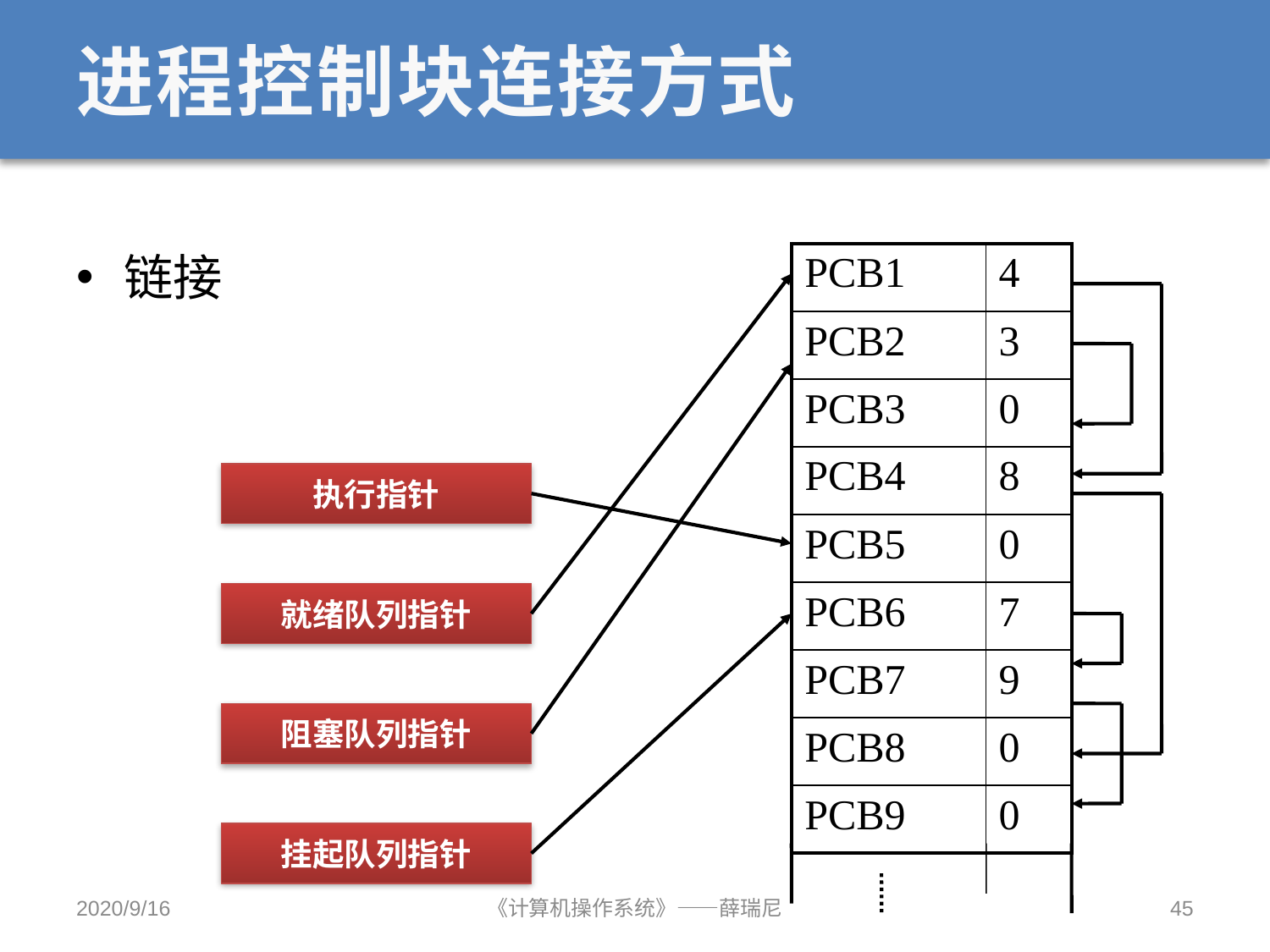

# 进程控制块连接方式
链接
| PCB1 | 4 |
| --- | --- |
| PCB2 | 3 |
| PCB3 | 0 |
| PCB4 | 8 |
| PCB5 | 0 |
| PCB6 | 7 |
| PCB7 | 9 |
| PCB8 | 0 |
| PCB9 | 0 |

执行指针

就绪队列指针

阻塞队列指针

挂起队列指针

2020/9/16
《计算机操作系统》——薛瑞尼
45